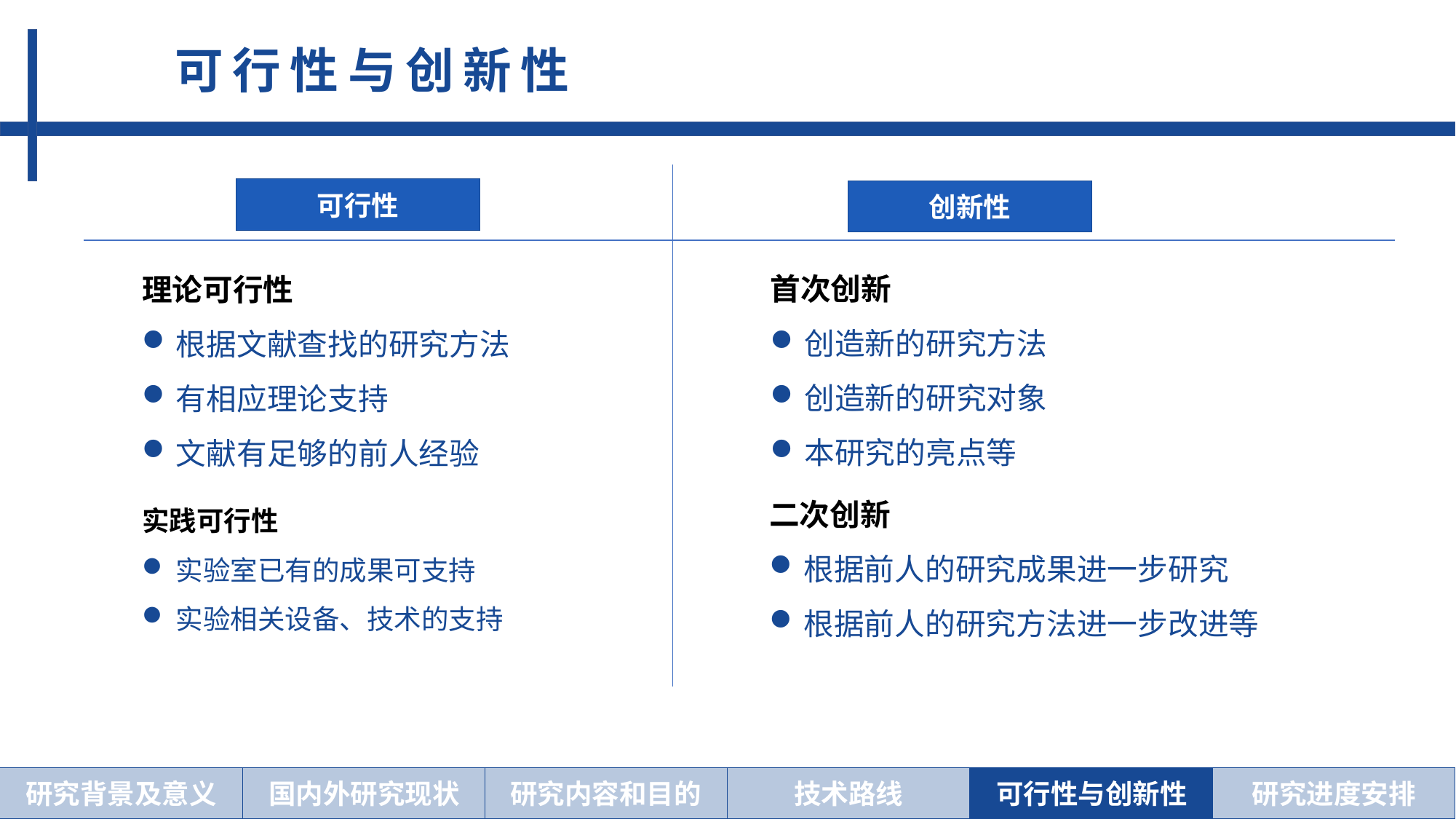

可行性与创新性

可行性
创新性
首次创新
创造新的研究方法
创造新的研究对象
本研究的亮点等
理论可行性
根据文献查找的研究方法
有相应理论支持
文献有足够的前人经验
二次创新
根据前人的研究成果进一步研究
根据前人的研究方法进一步改进等
实践可行性
实验室已有的成果可支持
实验相关设备、技术的支持

研究背景及意义
技术路线
可行性与创新性
研究进度安排
国内外研究现状
研究内容和目的